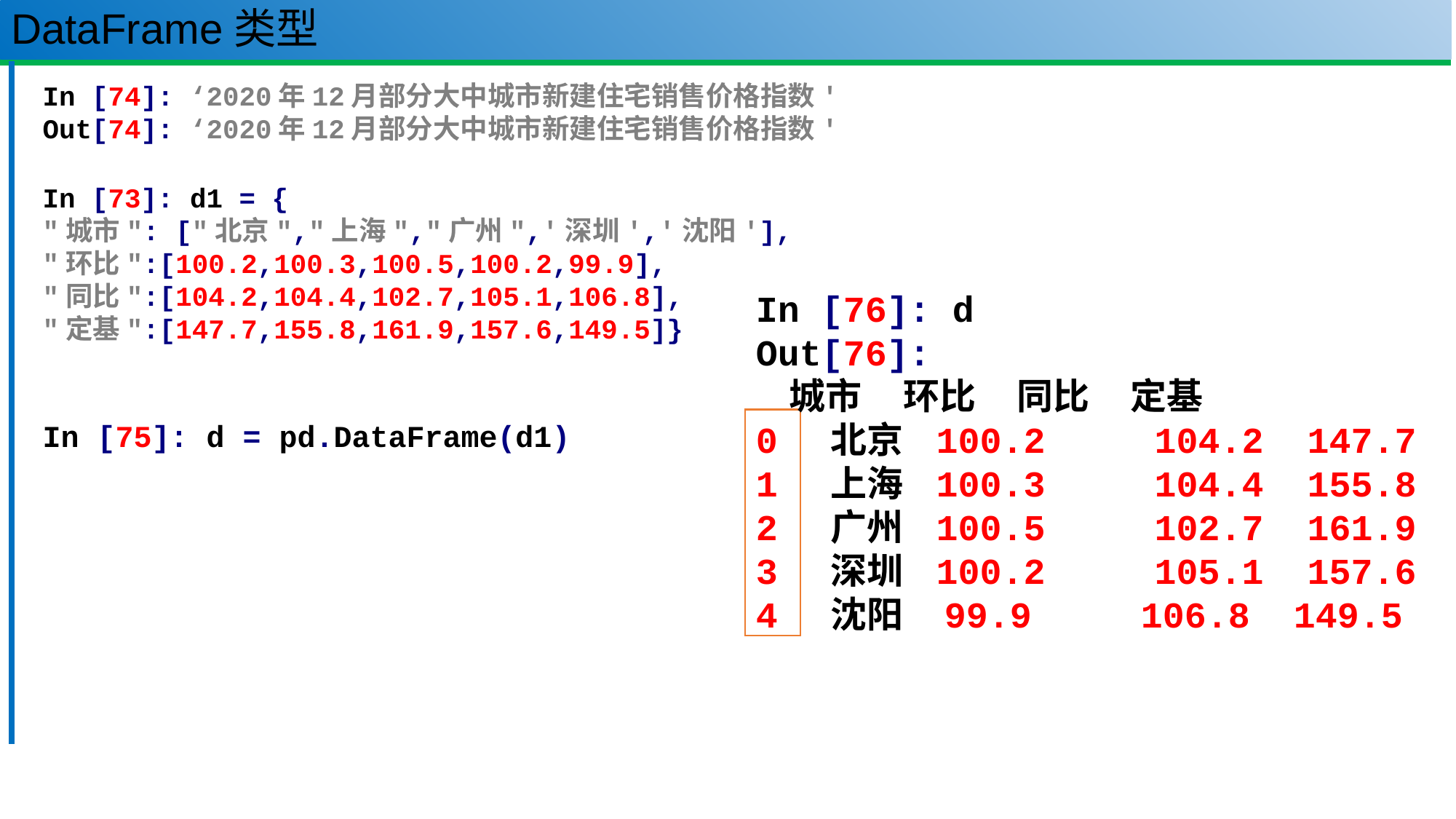

# DataFrame类型
In [74]: ‘2020年12月部分大中城市新建住宅销售价格指数'
Out[74]: ‘2020年12月部分大中城市新建住宅销售价格指数'

In [73]: d1 = {
"城市": ["北京","上海","广州",'深圳','沈阳'],
"环比":[100.2,100.3,100.5,100.2,99.9],
"同比":[104.2,104.4,102.7,105.1,106.8],
"定基":[147.7,155.8,161.9,157.6,149.5]}

In [75]: d = pd.DataFrame(d1)

In [76]: d
Out[76]:
   城市     环比     同比     定基
0  北京   100.2     104.2  147.7
1  上海   100.3     104.4  155.8
2  广州   100.5     102.7  161.9
3  深圳   100.2     105.1  157.6
4  沈阳    99.9     106.8  149.5